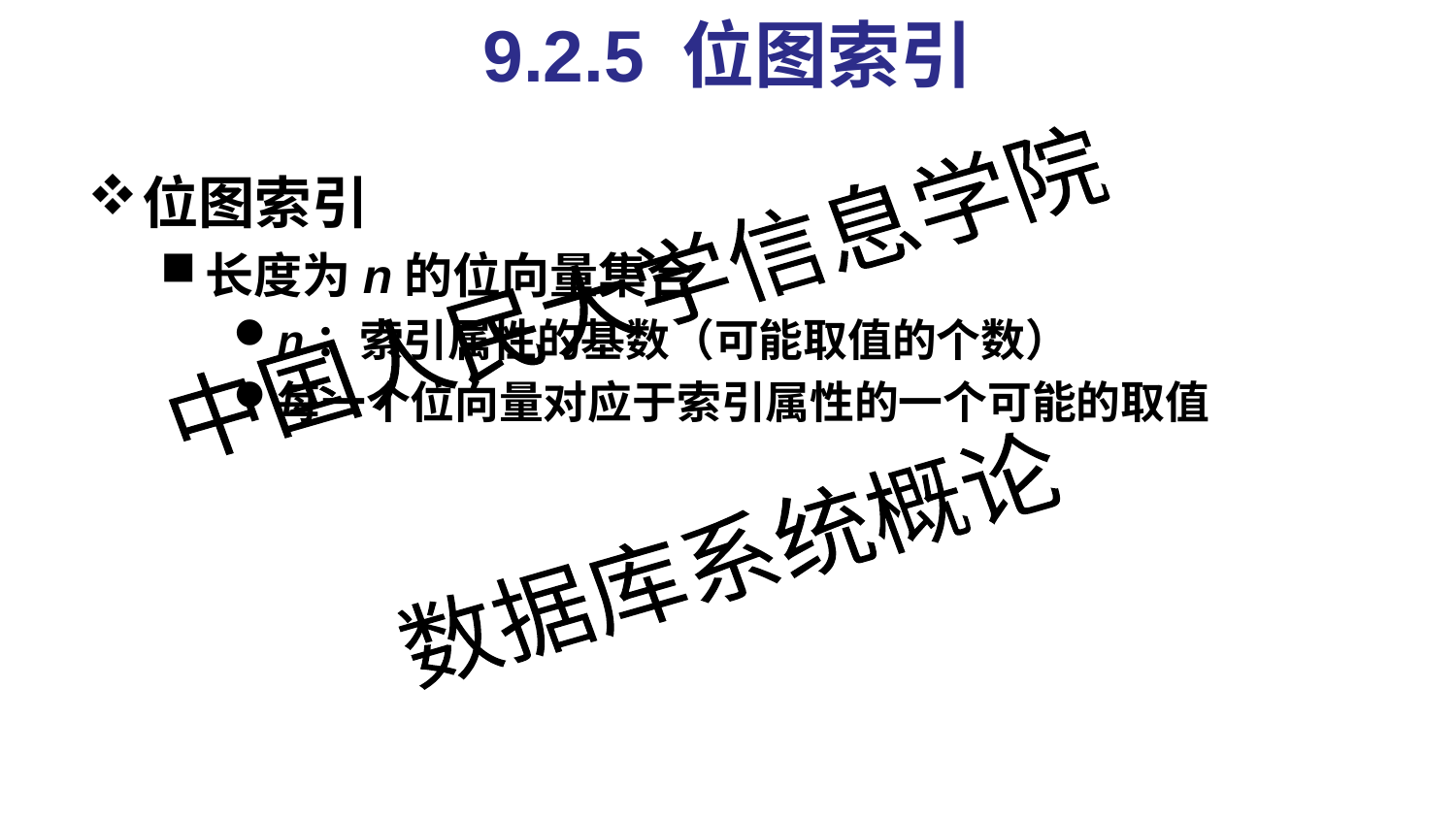

171
# 9.2.5 位图索引
位图索引
长度为n的位向量集合
n：索引属性的基数（可能取值的个数）
每一个位向量对应于索引属性的一个可能的取值